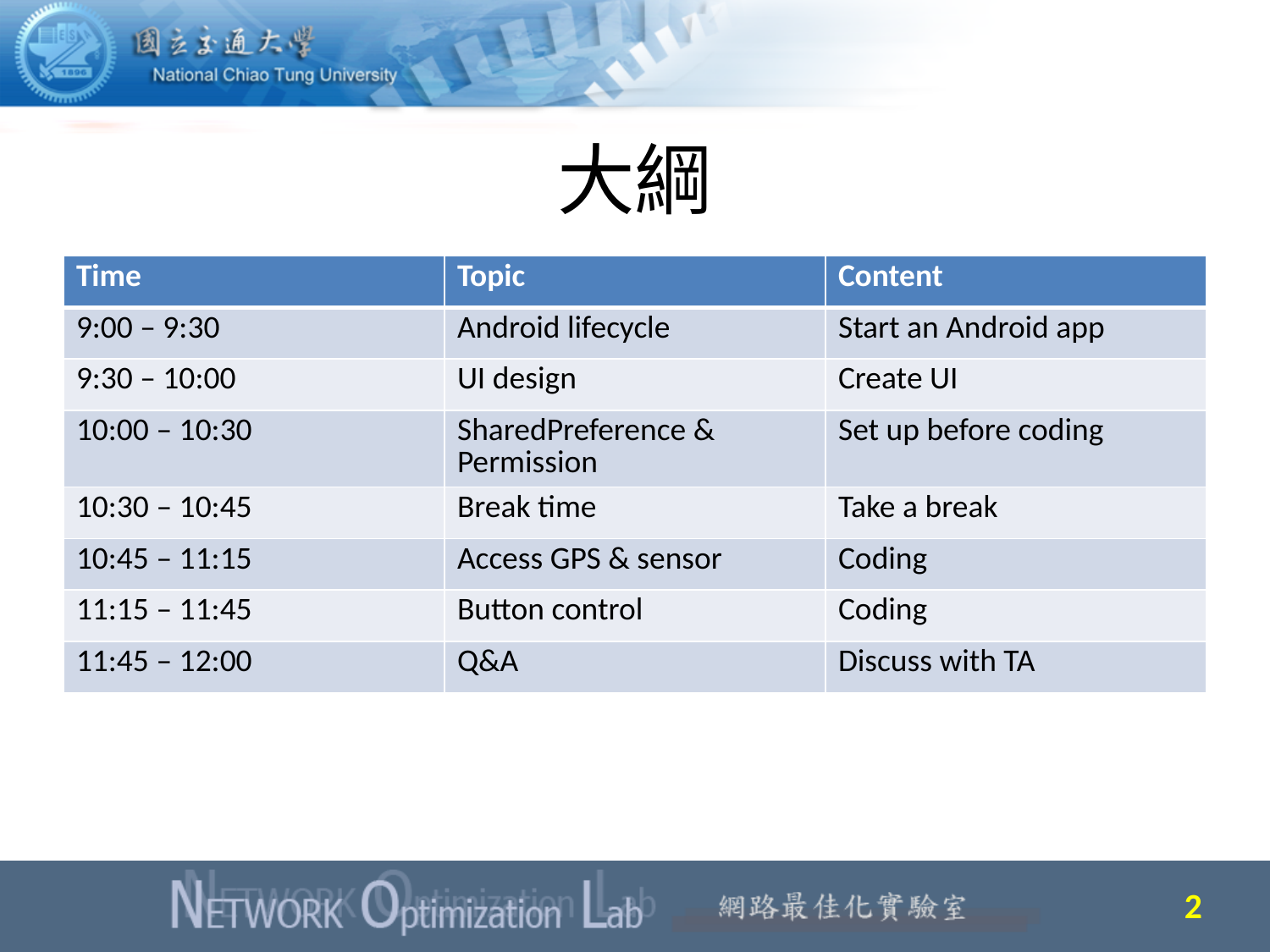

# 大綱
| Time | Topic | Content |
| --- | --- | --- |
| 9:00 – 9:30 | Android lifecycle | Start an Android app |
| 9:30 – 10:00 | UI design | Create UI |
| 10:00 – 10:30 | SharedPreference & Permission | Set up before coding |
| 10:30 – 10:45 | Break time | Take a break |
| 10:45 – 11:15 | Access GPS & sensor | Coding |
| 11:15 – 11:45 | Button control | Coding |
| 11:45 – 12:00 | Q&A | Discuss with TA |